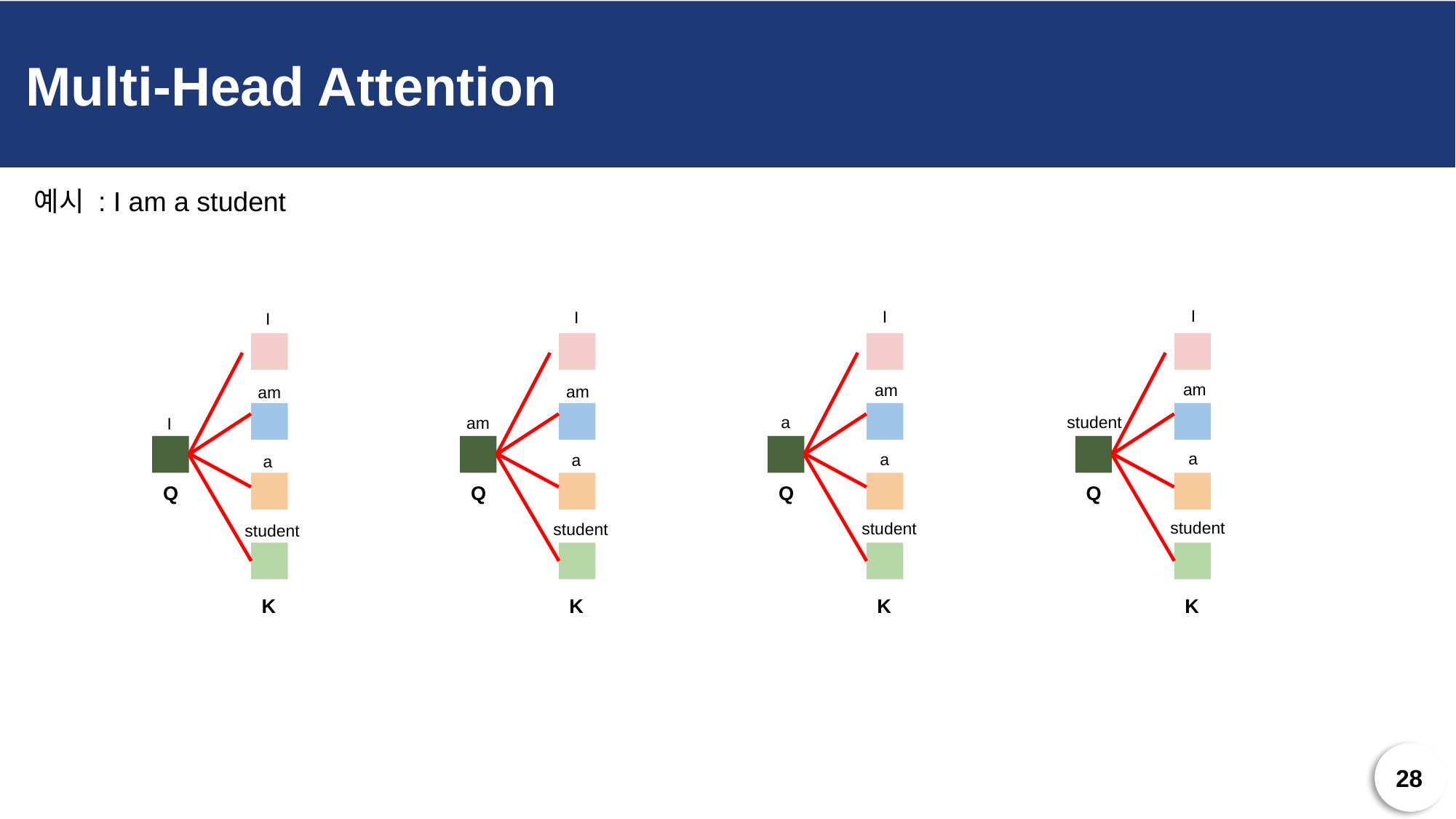

Multi-Head Attention
예시 : I am a student
I
I
I
I

am
am
am
am

a
student
am
I

a
a
a
a

Q
Q
Q
Q
student
student
student
student

K
K
K
K
28